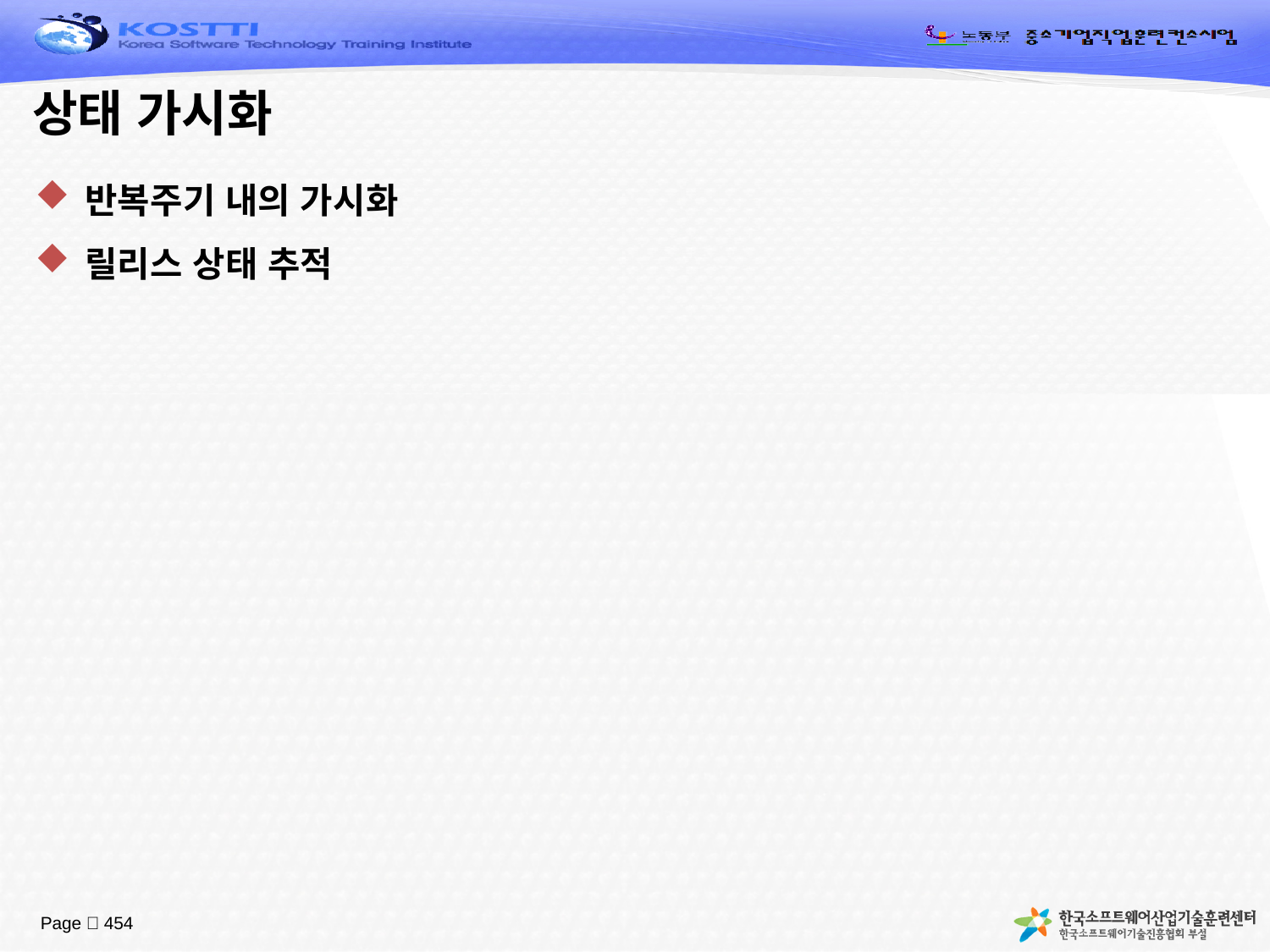

# 상태 가시화
반복주기 내의 가시화
릴리스 상태 추적